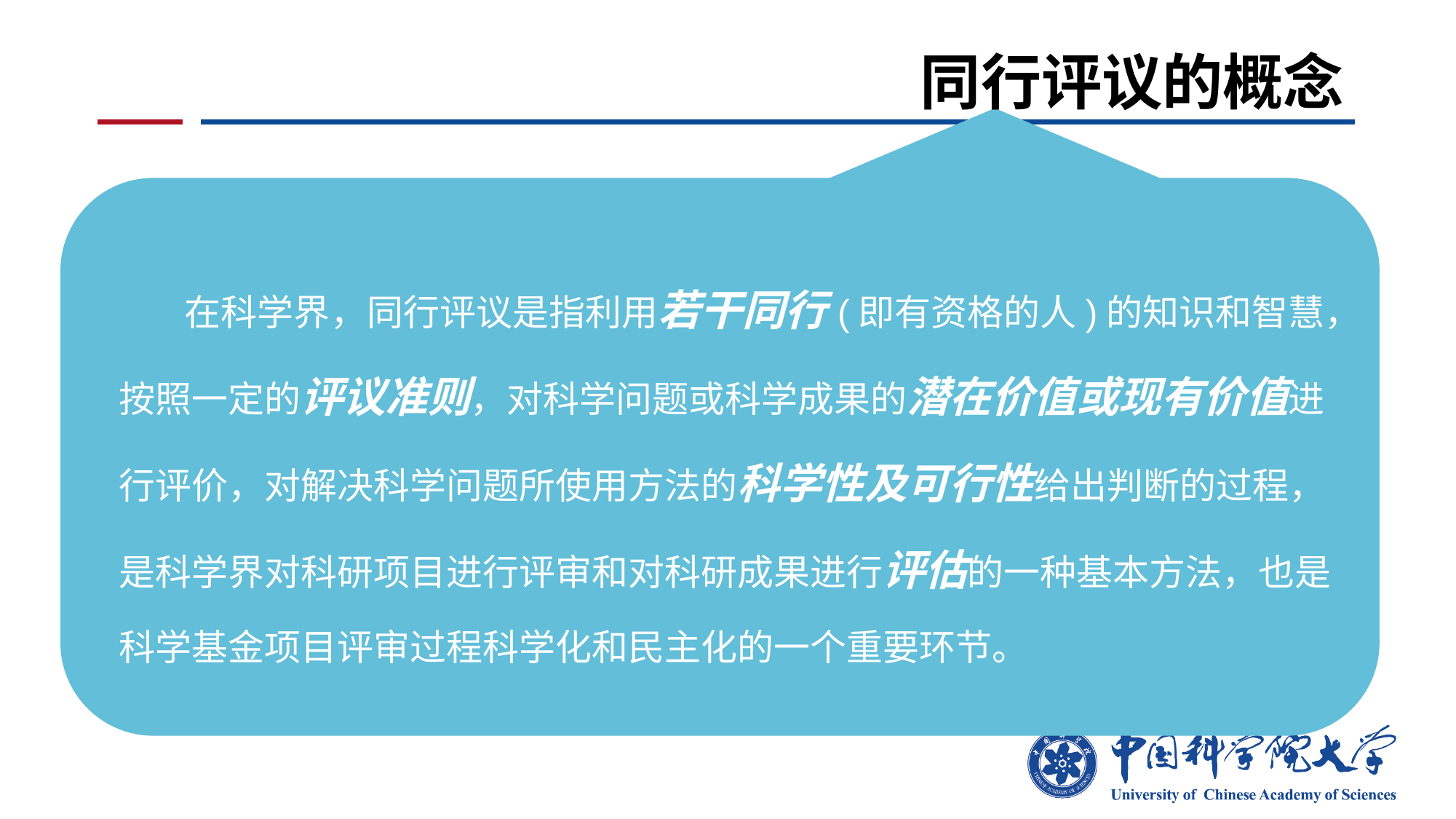

# 同行评议的概念

       在科学界，同行评议是指利用若干同行(即有资格的人)的知识和智慧，按照一定的评议准则，对科学问题或科学成果的潜在价值或现有价值进行评价，对解决科学问题所使用方法的科学性及可行性给出判断的过程，是科学界对科研项目进行评审和对科研成果进行评估的一种基本方法，也是科学基金项目评审过程科学化和民主化的一个重要环节。